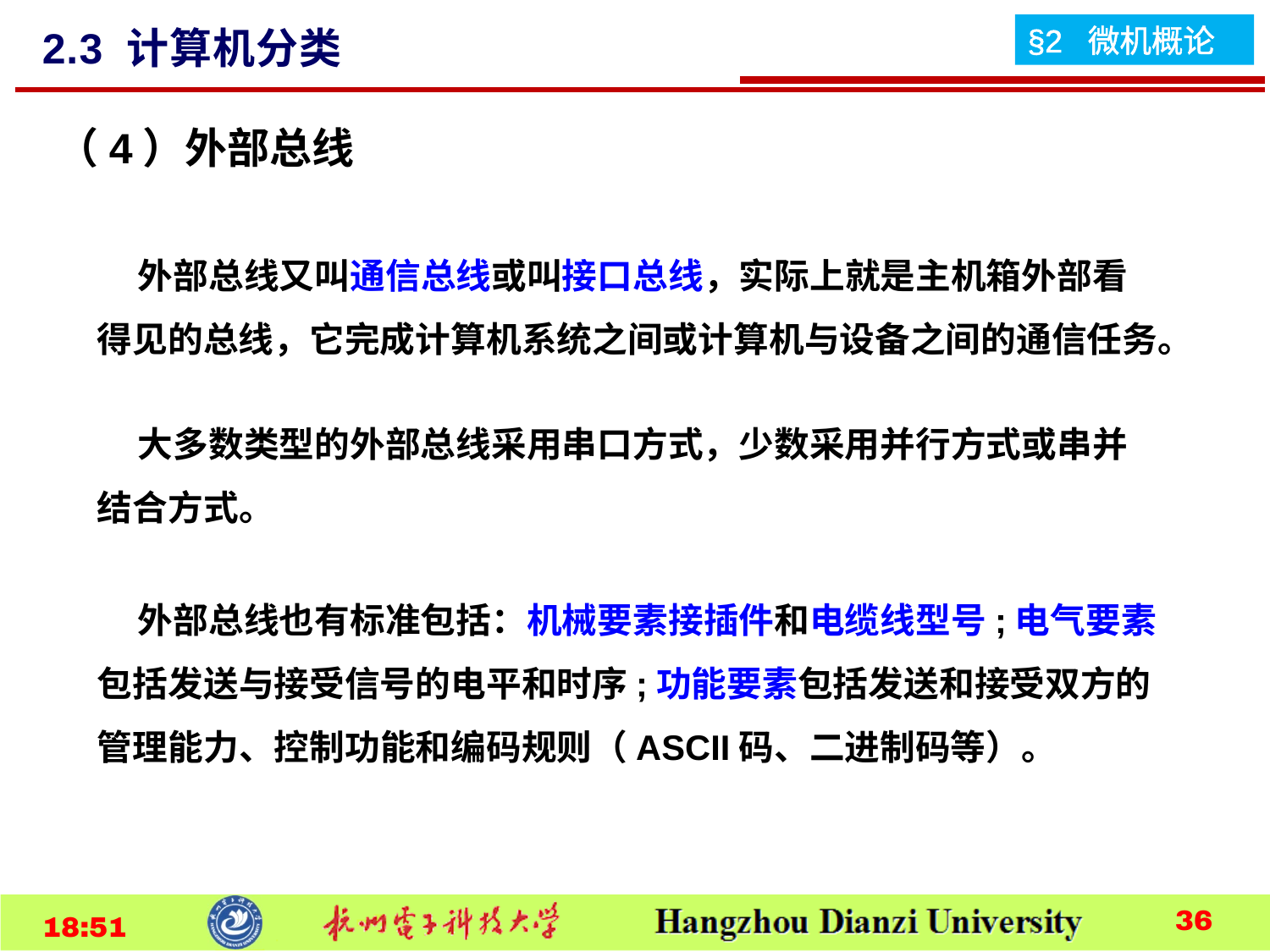

2.3 计算机分类
（4）外部总线
    外部总线又叫通信总线或叫接口总线，实际上就是主机箱外部看得见的总线，它完成计算机系统之间或计算机与设备之间的通信任务。
    大多数类型的外部总线采用串口方式，少数采用并行方式或串并结合方式。
    外部总线也有标准包括：机械要素接插件和电缆线型号;电气要素包括发送与接受信号的电平和时序;功能要素包括发送和接受双方的管理能力、控制功能和编码规则（ASCII码、二进制码等）。